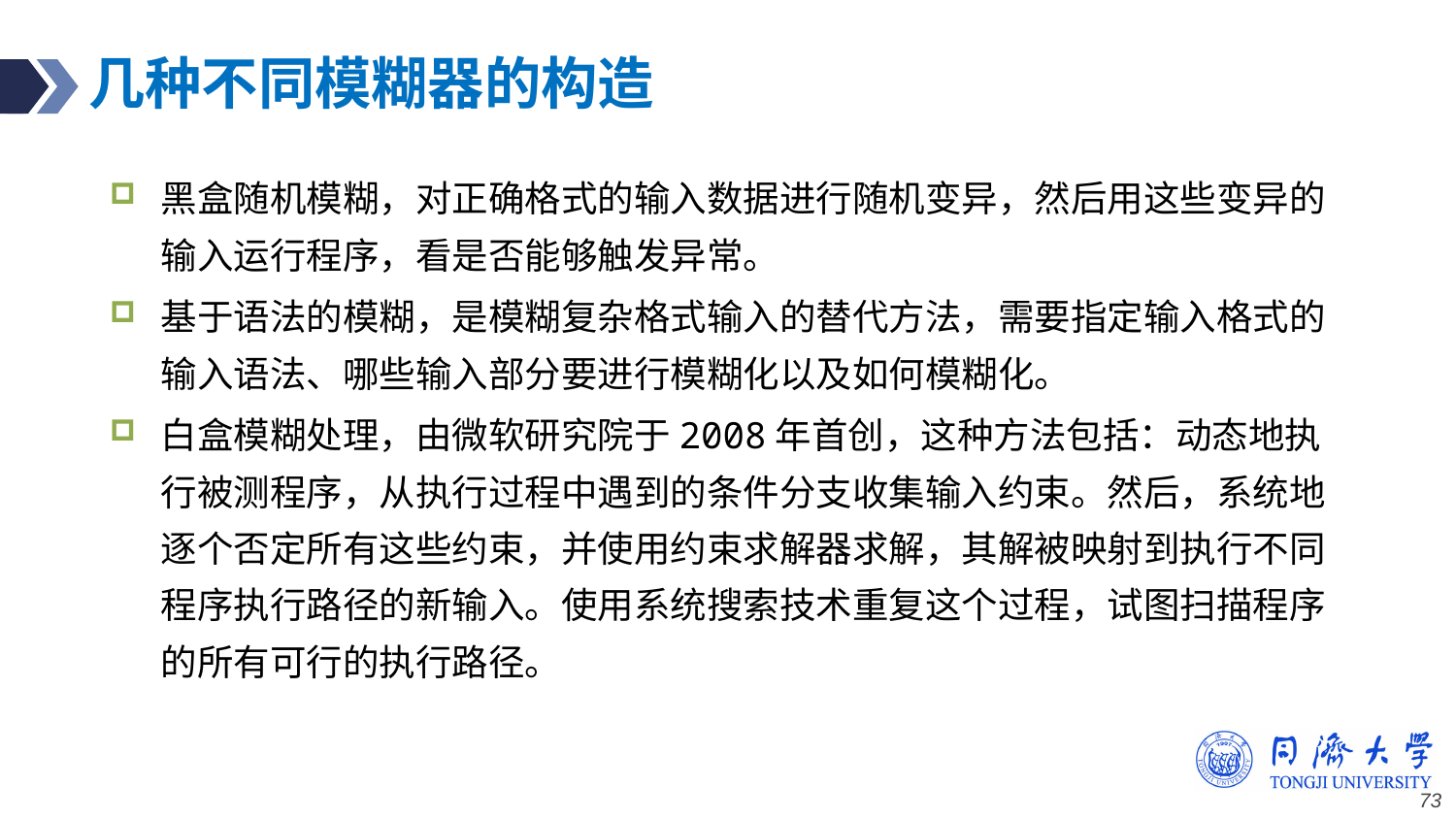

# 几种不同模糊器的构造
黑盒随机模糊，对正确格式的输入数据进行随机变异，然后用这些变异的输入运行程序，看是否能够触发异常。
基于语法的模糊，是模糊复杂格式输入的替代方法，需要指定输入格式的输入语法、哪些输入部分要进行模糊化以及如何模糊化。
白盒模糊处理，由微软研究院于2008年首创，这种方法包括：动态地执行被测程序，从执行过程中遇到的条件分支收集输入约束。然后，系统地逐个否定所有这些约束，并使用约束求解器求解，其解被映射到执行不同程序执行路径的新输入。使用系统搜索技术重复这个过程，试图扫描程序的所有可行的执行路径。
73